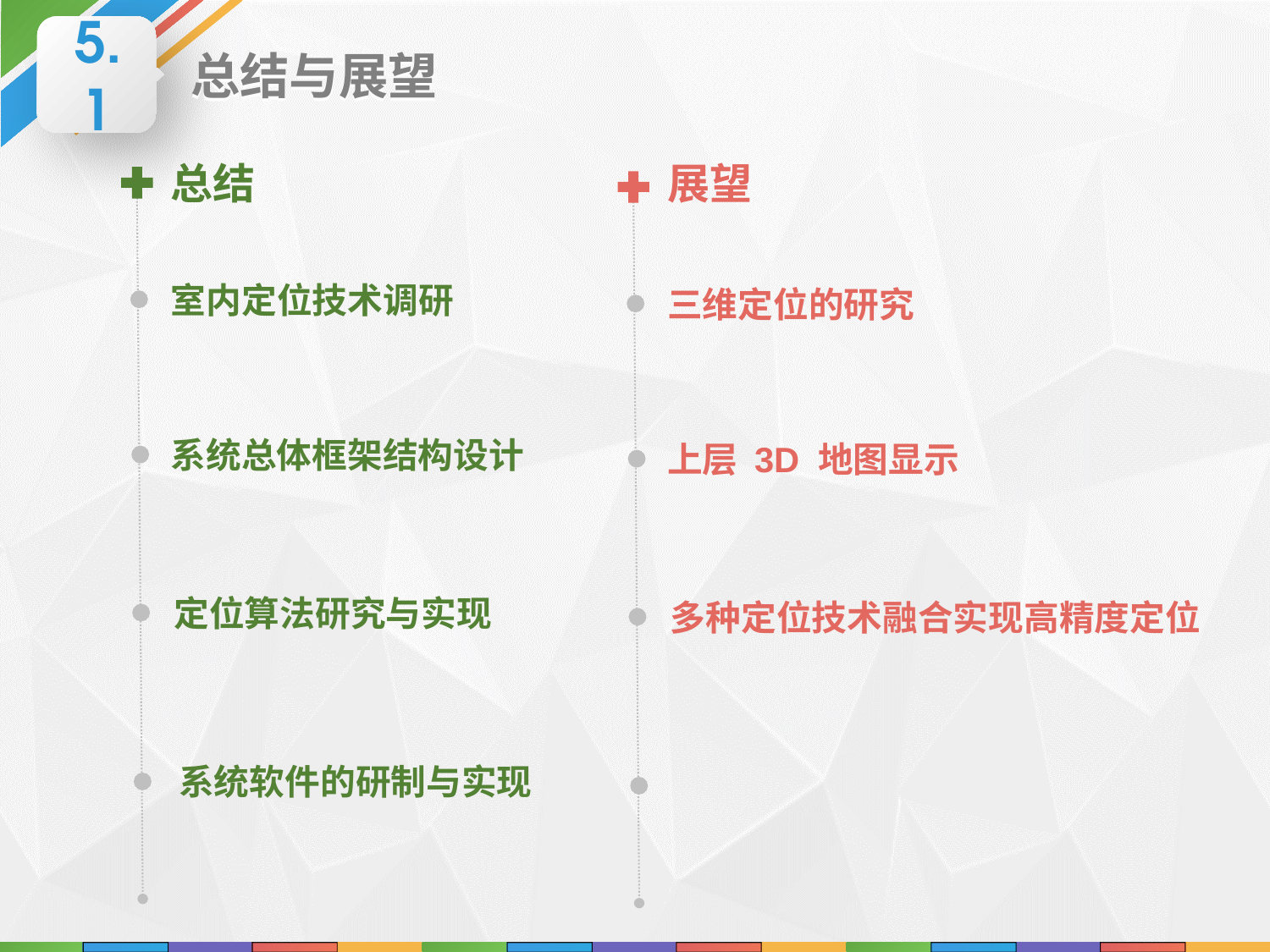

5.1
总结与展望
总结

室内定位技术调研

展望

三维定位的研究

系统总体框架结构设计
上层 3D 地图显示

定位算法研究与实现
多种定位技术融合实现高精度定位

系统软件的研制与实现